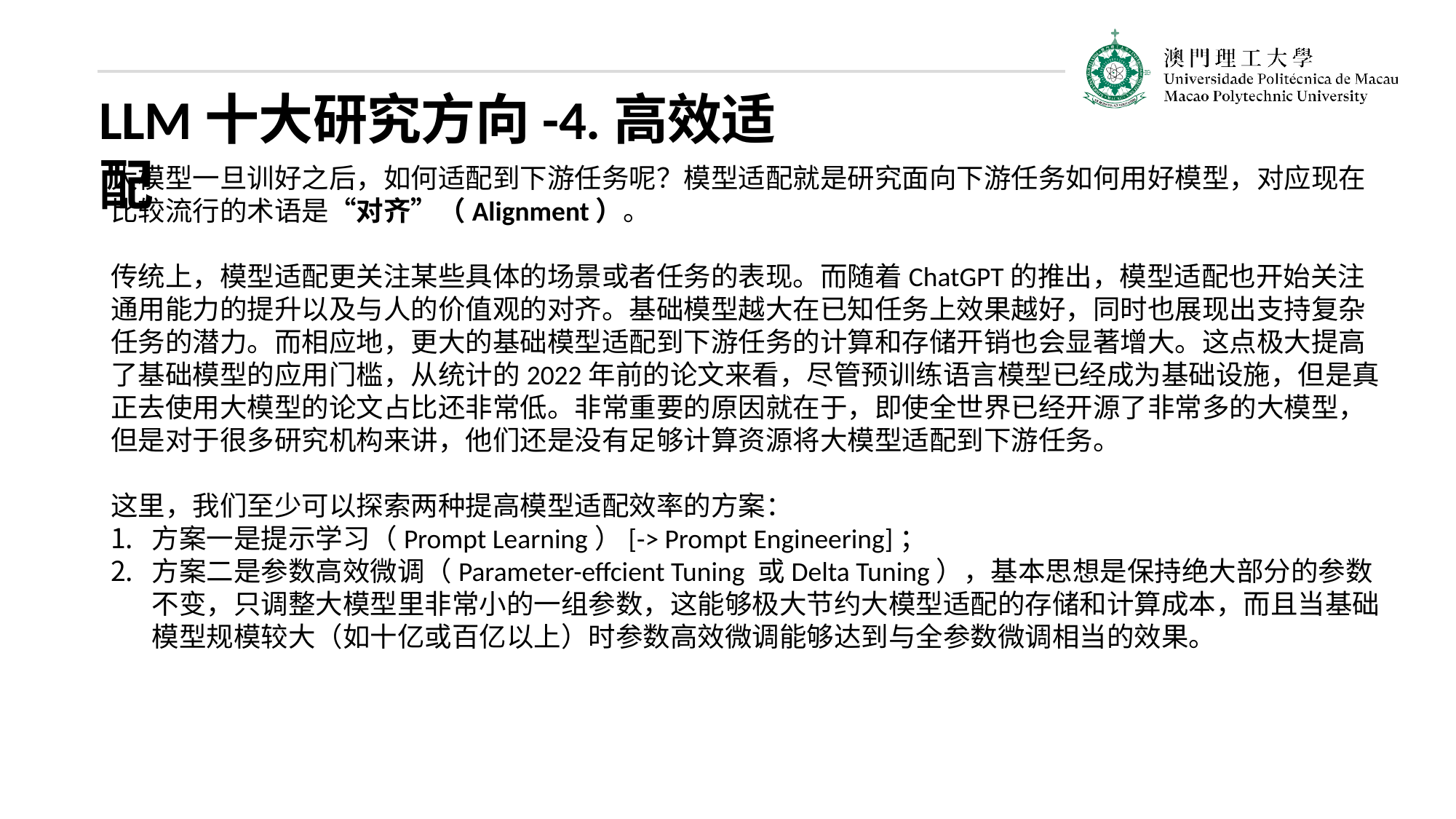

LLM十大研究方向-4.高效适配
大模型一旦训好之后，如何适配到下游任务呢？模型适配就是研究面向下游任务如何用好模型，对应现在比较流行的术语是“对齐”（Alignment）。

传统上，模型适配更关注某些具体的场景或者任务的表现。而随着ChatGPT的推出，模型适配也开始关注通用能力的提升以及与人的价值观的对齐。基础模型越大在已知任务上效果越好，同时也展现出支持复杂任务的潜力。而相应地，更大的基础模型适配到下游任务的计算和存储开销也会显著增大。这点极大提高了基础模型的应用门槛，从统计的2022年前的论文来看，尽管预训练语言模型已经成为基础设施，但是真正去使用大模型的论文占比还非常低。非常重要的原因就在于，即使全世界已经开源了非常多的大模型，但是对于很多研究机构来讲，他们还是没有足够计算资源将大模型适配到下游任务。

这里，我们至少可以探索两种提高模型适配效率的方案：
方案一是提示学习（Prompt Learning）[-> Prompt Engineering]；
方案二是参数高效微调（Parameter-effcient Tuning 或Delta Tuning），基本思想是保持绝大部分的参数不变，只调整大模型里非常小的一组参数，这能够极大节约大模型适配的存储和计算成本，而且当基础模型规模较大（如十亿或百亿以上）时参数高效微调能够达到与全参数微调相当的效果。